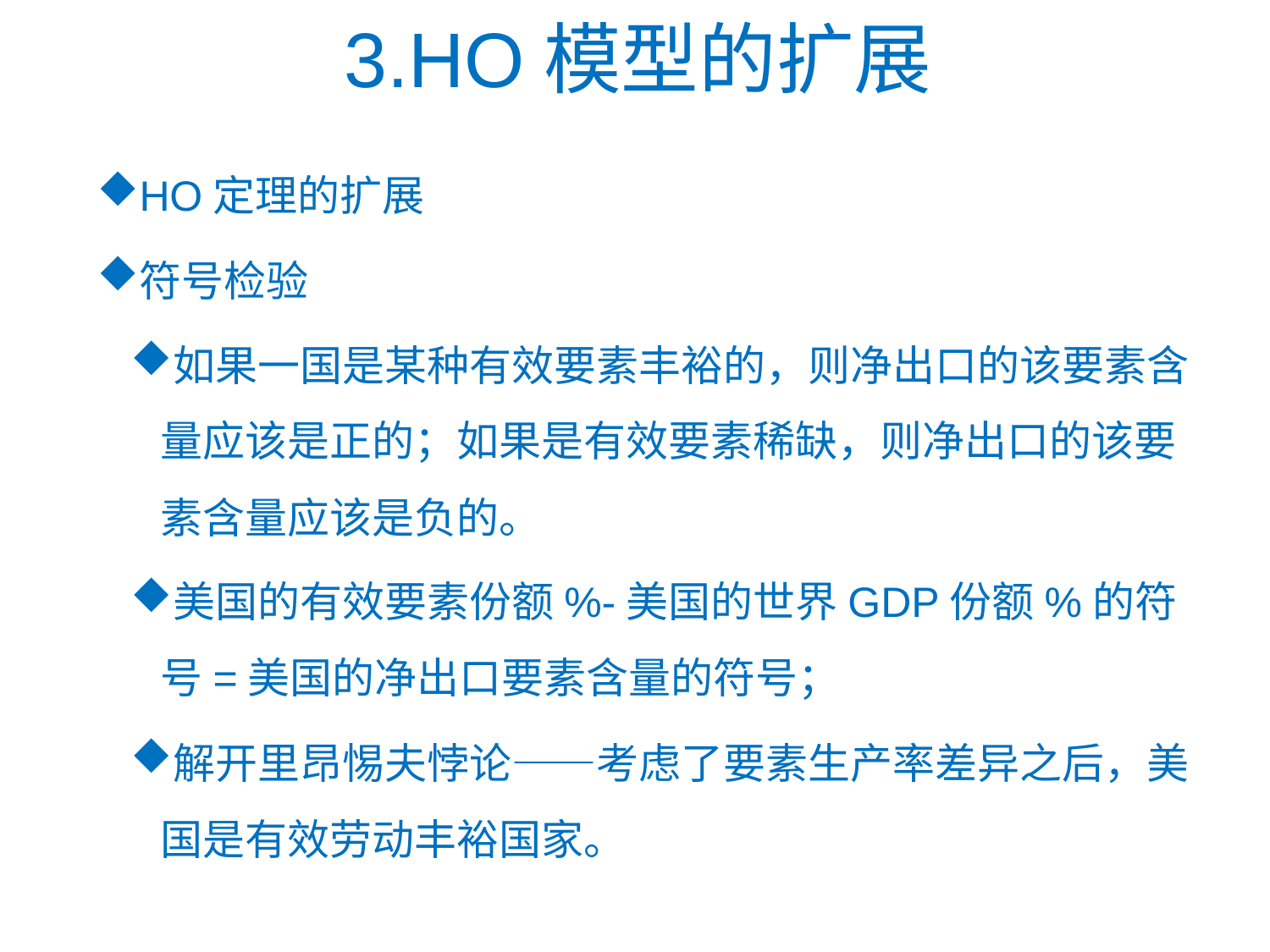

# 3.HO模型的扩展
HO定理的扩展
符号检验
如果一国是某种有效要素丰裕的，则净出口的该要素含量应该是正的；如果是有效要素稀缺，则净出口的该要素含量应该是负的。
美国的有效要素份额%-美国的世界GDP份额%的符号=美国的净出口要素含量的符号；
解开里昂惕夫悖论——考虑了要素生产率差异之后，美国是有效劳动丰裕国家。